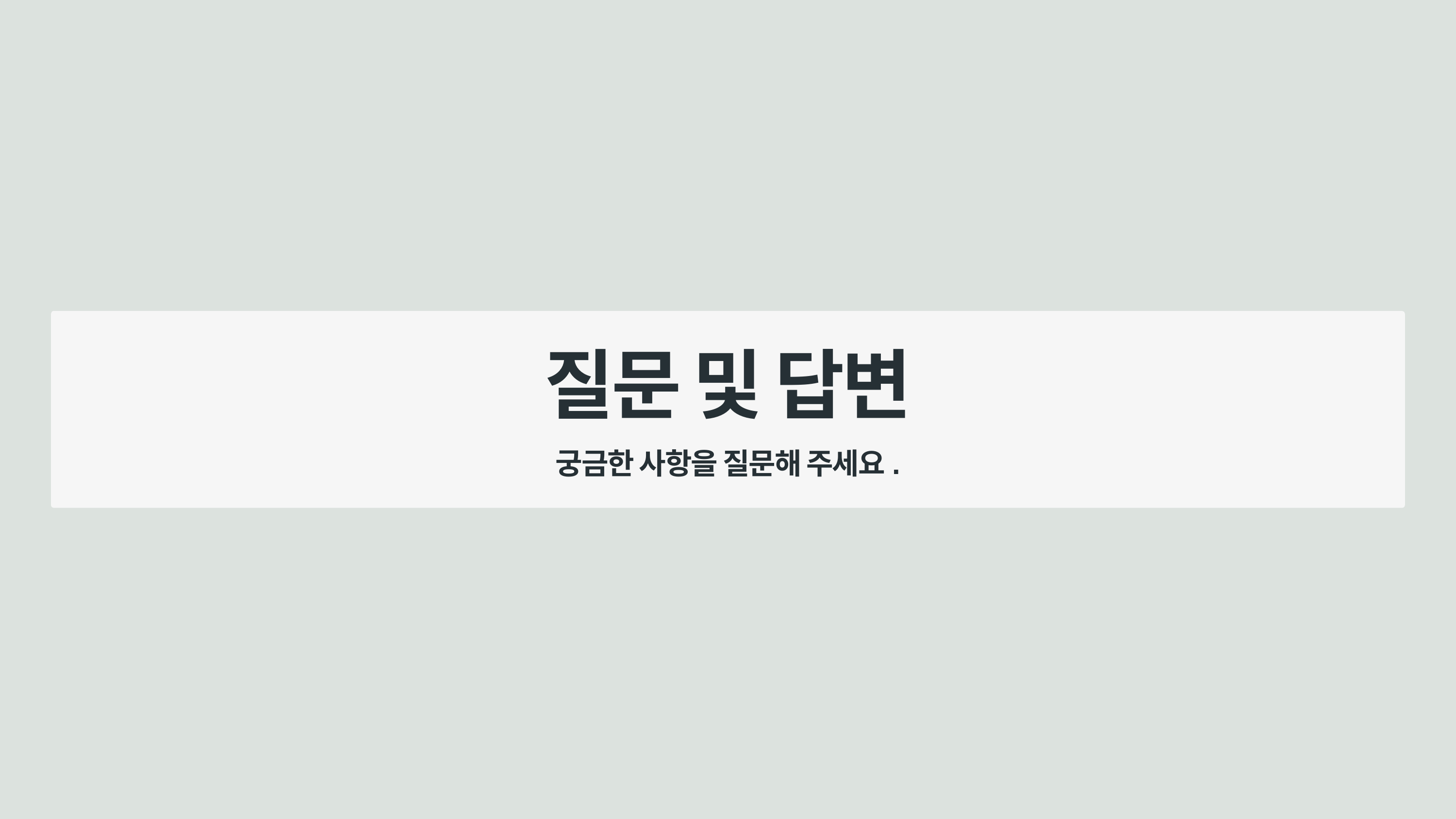

질문 및 답변
궁금한 사항을 질문해 주세요.